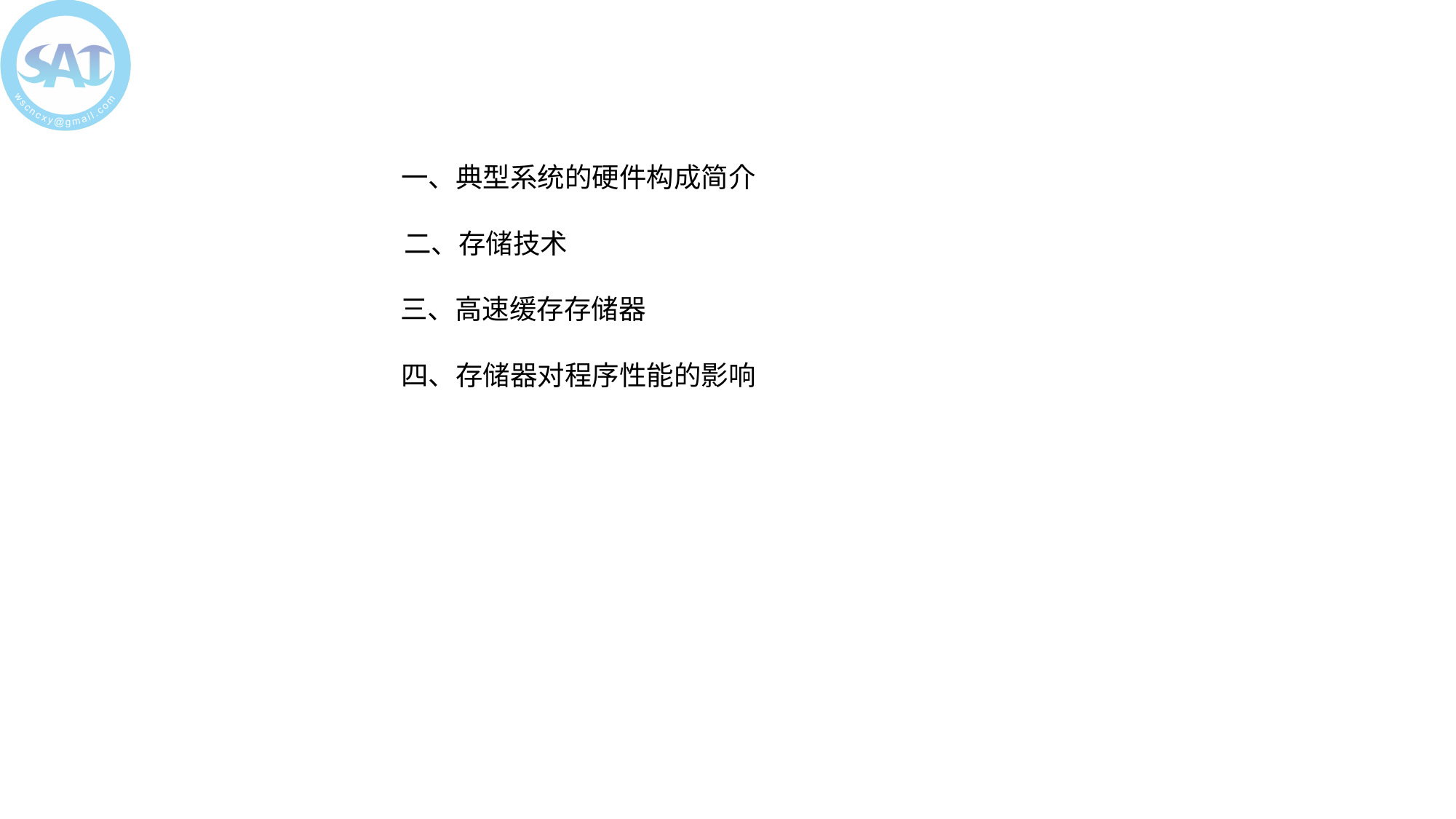

一、典型系统的硬件构成简介
二、存储技术
三、高速缓存存储器
四、存储器对程序性能的影响